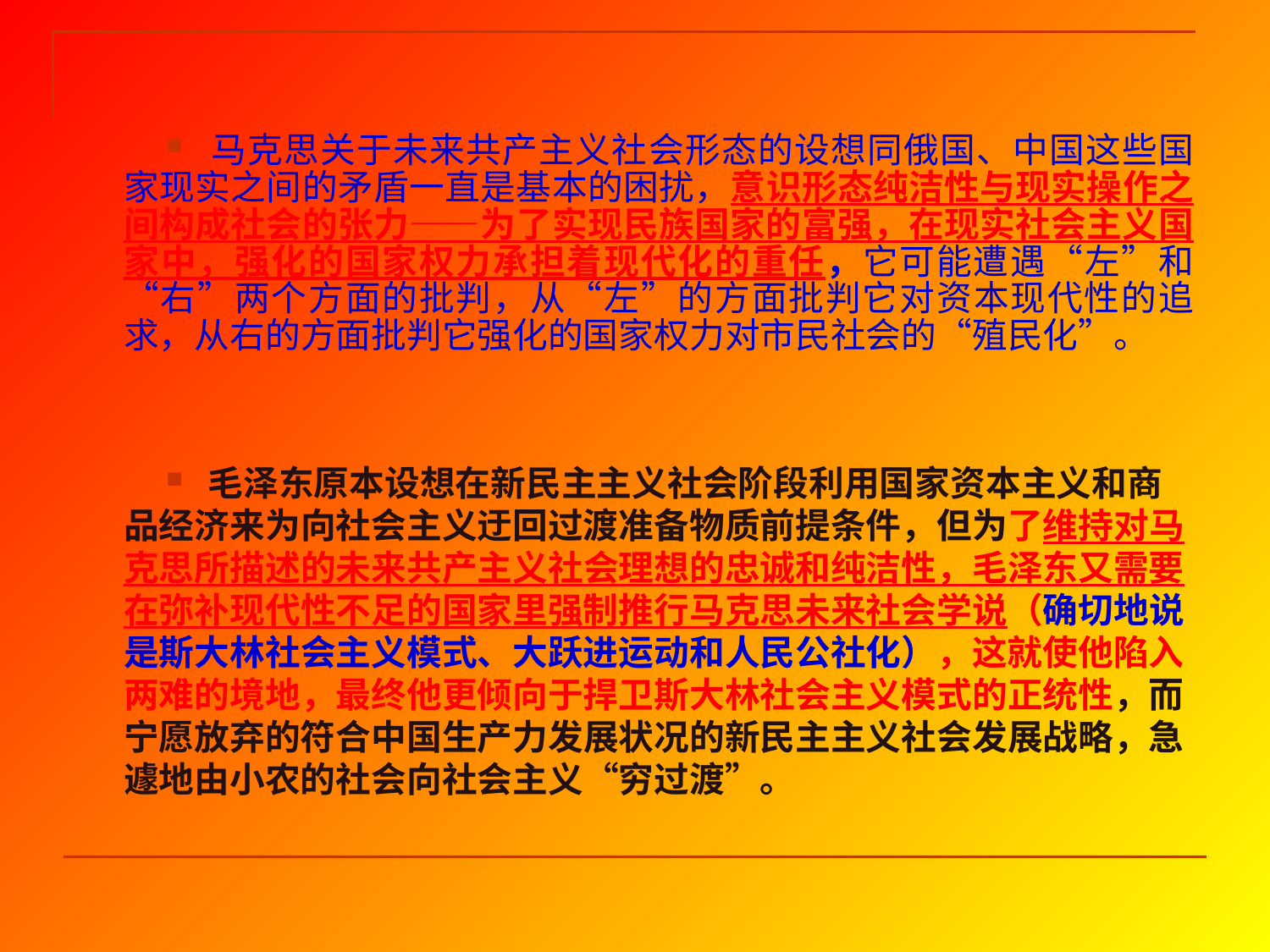

#
  马克思关于未来共产主义社会形态的设想同俄国、中国这些国家现实之间的矛盾一直是基本的困扰，意识形态纯洁性与现实操作之间构成社会的张力——为了实现民族国家的富强，在现实社会主义国家中，强化的国家权力承担着现代化的重任，它可能遭遇“左”和“右”两个方面的批判，从“左”的方面批判它对资本现代性的追求，从右的方面批判它强化的国家权力对市民社会的“殖民化”。

  毛泽东原本设想在新民主主义社会阶段利用国家资本主义和商品经济来为向社会主义迂回过渡准备物质前提条件，但为了维持对马克思所描述的未来共产主义社会理想的忠诚和纯洁性，毛泽东又需要在弥补现代性不足的国家里强制推行马克思未来社会学说（确切地说是斯大林社会主义模式、大跃进运动和人民公社化），这就使他陷入两难的境地，最终他更倾向于捍卫斯大林社会主义模式的正统性，而宁愿放弃的符合中国生产力发展状况的新民主主义社会发展战略，急遽地由小农的社会向社会主义“穷过渡”。